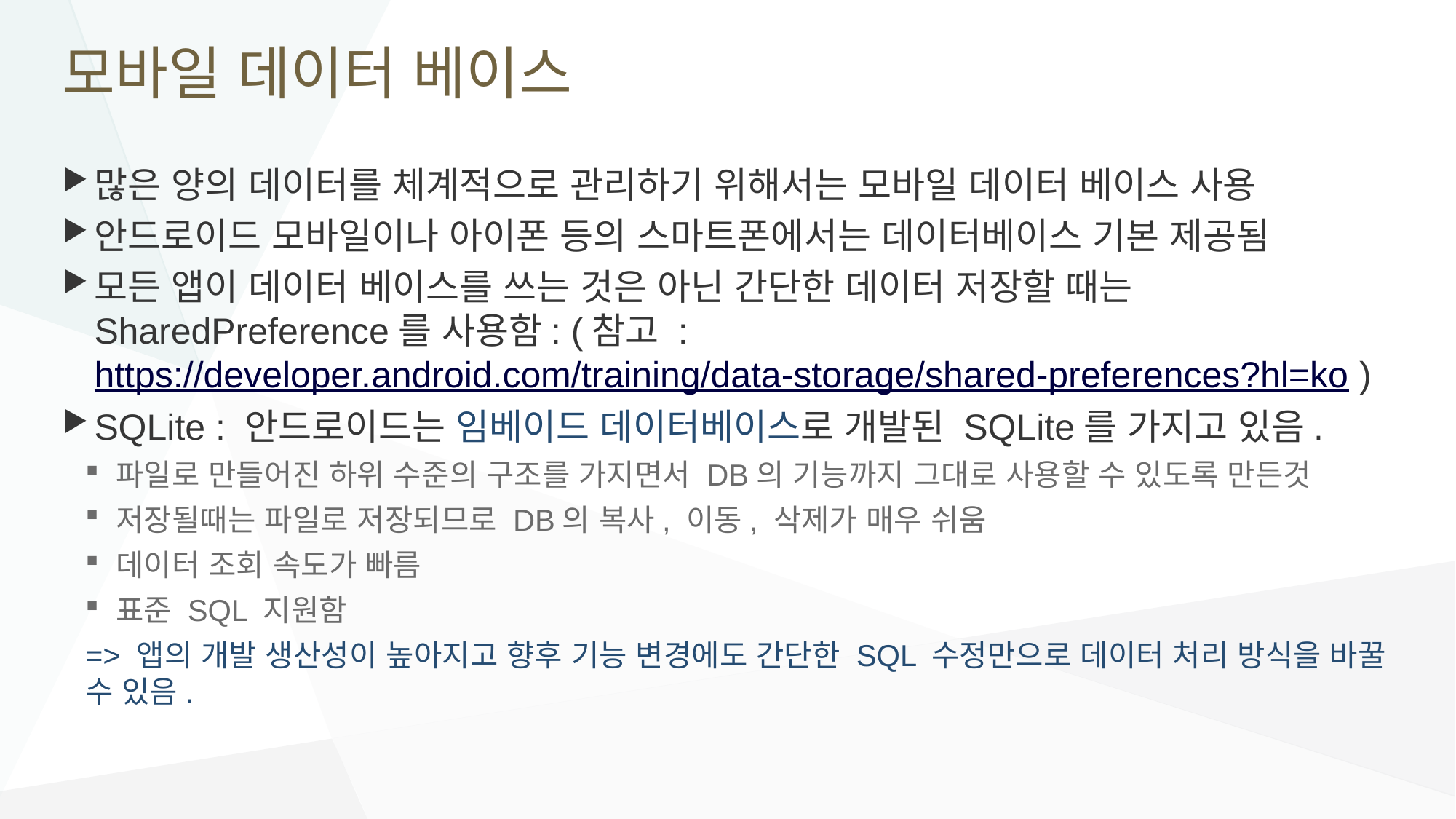

# 모바일 데이터 베이스
많은 양의 데이터를 체계적으로 관리하기 위해서는 모바일 데이터 베이스 사용
안드로이드 모바일이나 아이폰 등의 스마트폰에서는 데이터베이스 기본 제공됨
모든 앱이 데이터 베이스를 쓰는 것은 아닌 간단한 데이터 저장할 때는 SharedPreference를 사용함: (참고 : https://developer.android.com/training/data-storage/shared-preferences?hl=ko )
SQLite : 안드로이드는 임베이드 데이터베이스로 개발된 SQLite를 가지고 있음.
파일로 만들어진 하위 수준의 구조를 가지면서 DB의 기능까지 그대로 사용할 수 있도록 만든것
저장될때는 파일로 저장되므로 DB의 복사, 이동, 삭제가 매우 쉬움
데이터 조회 속도가 빠름
표준 SQL 지원함
=> 앱의 개발 생산성이 높아지고 향후 기능 변경에도 간단한 SQL 수정만으로 데이터 처리 방식을 바꿀 수 있음.